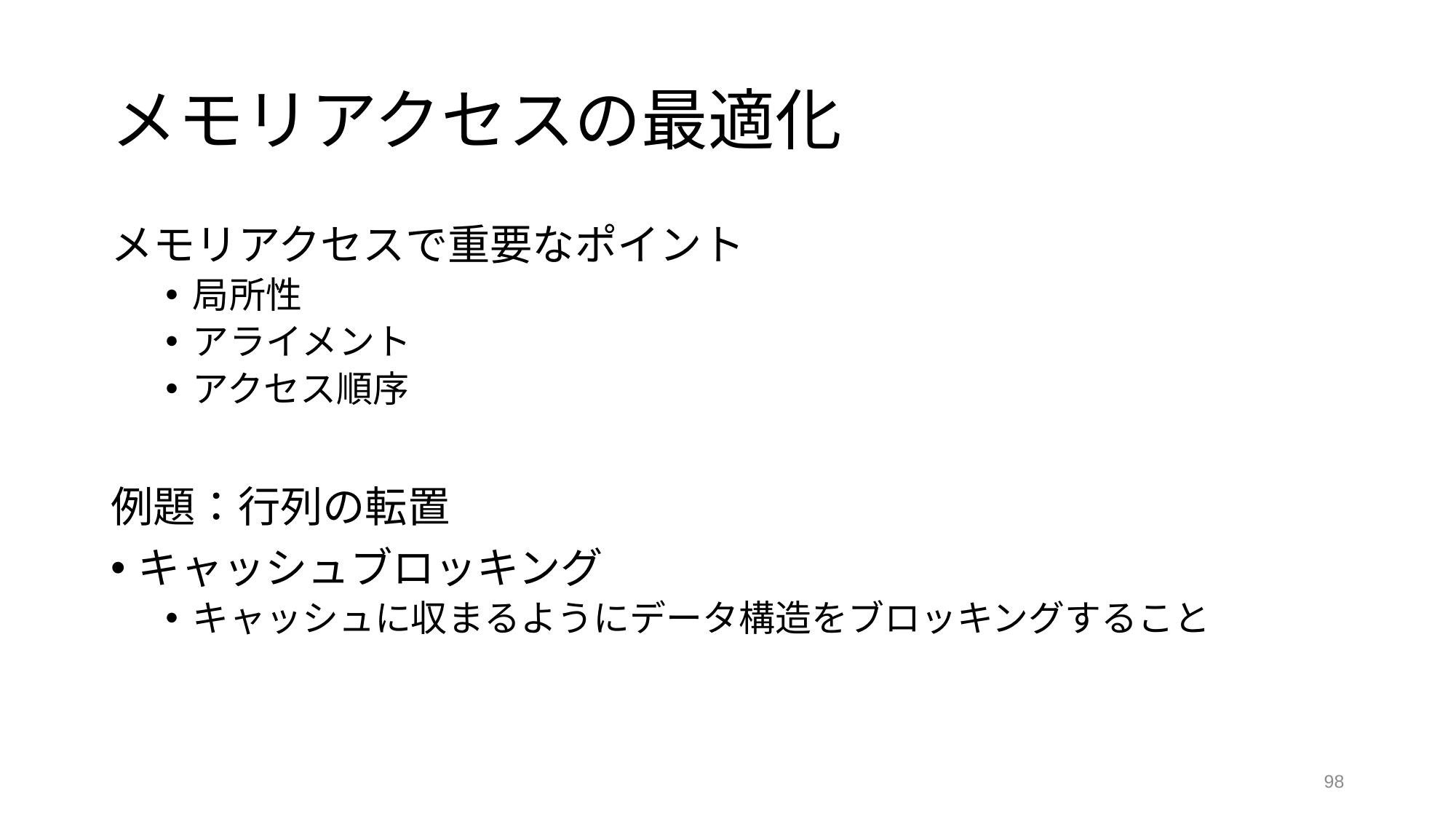

# メモリアクセスの最適化
メモリアクセスで重要なポイント
局所性
アライメント
アクセス順序

例題：行列の転置
キャッシュブロッキング
キャッシュに収まるようにデータ構造をブロッキングすること
98